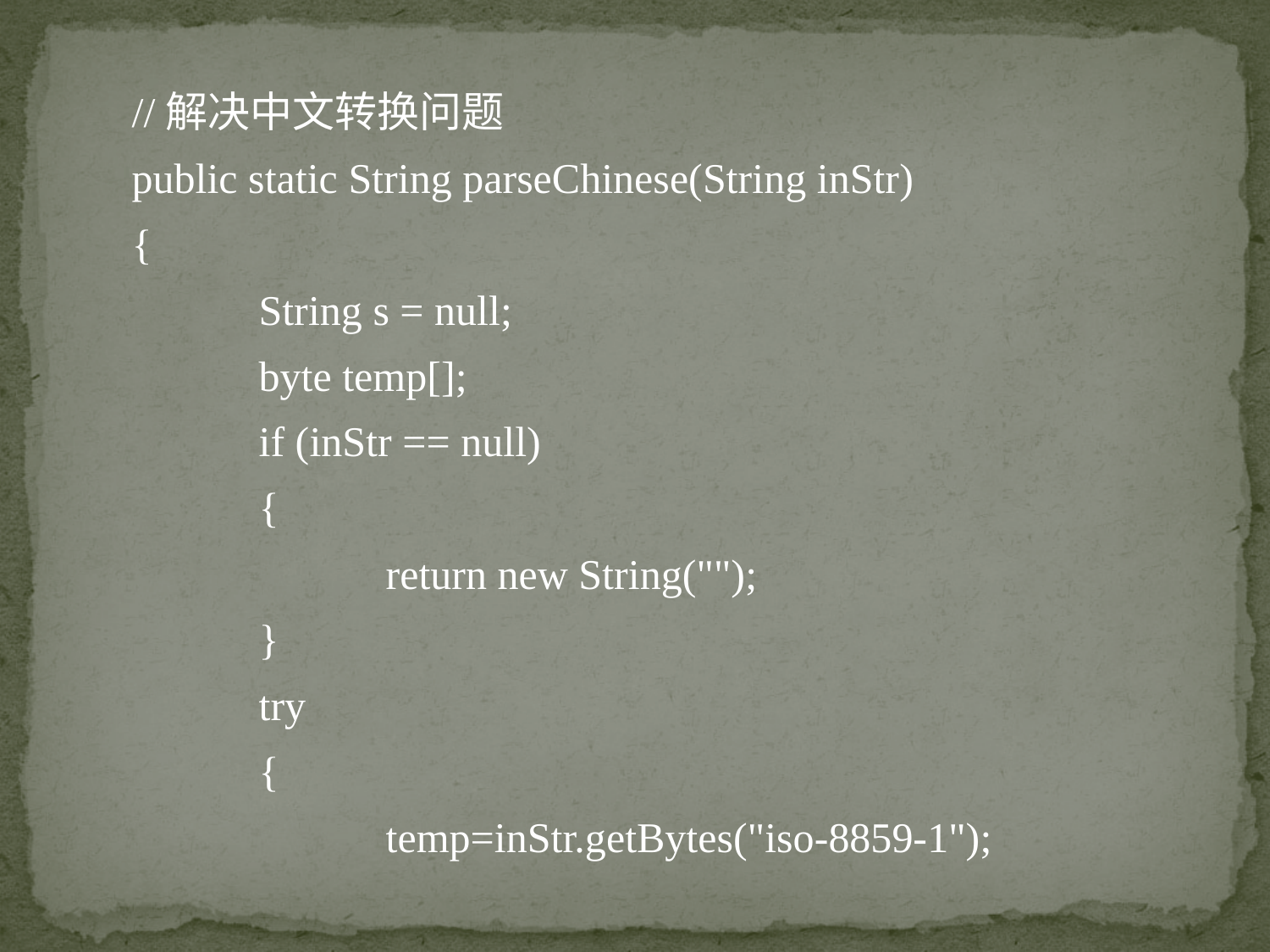

//解决中文转换问题
public static String parseChinese(String inStr)
{
	String s = null;
	byte temp[];
	if (inStr == null)
	{
		return new String("");
	}
	try
	{
		temp=inStr.getBytes("iso-8859-1");